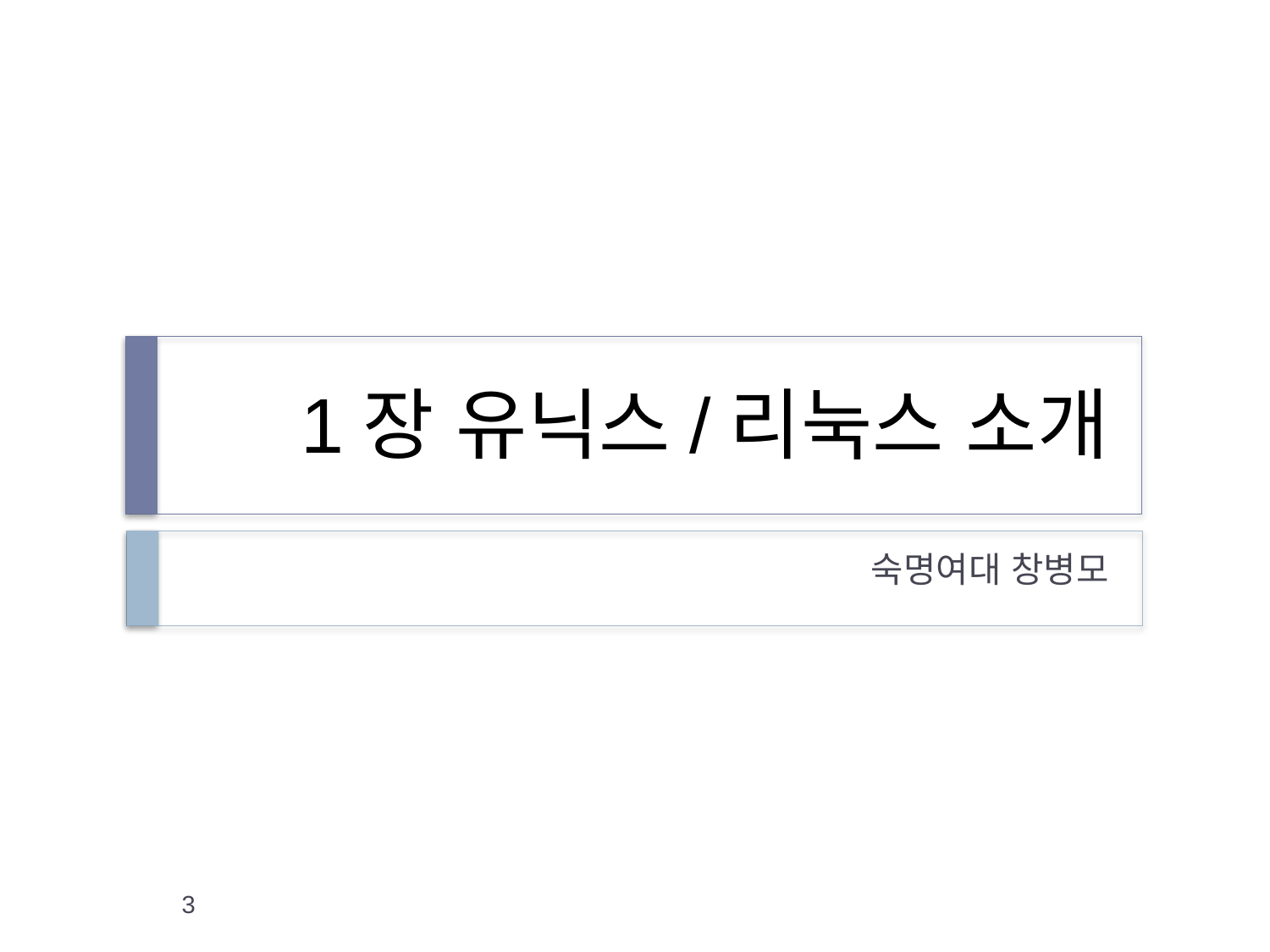

# 1장 유닉스/리눅스 소개
숙명여대 창병모
3